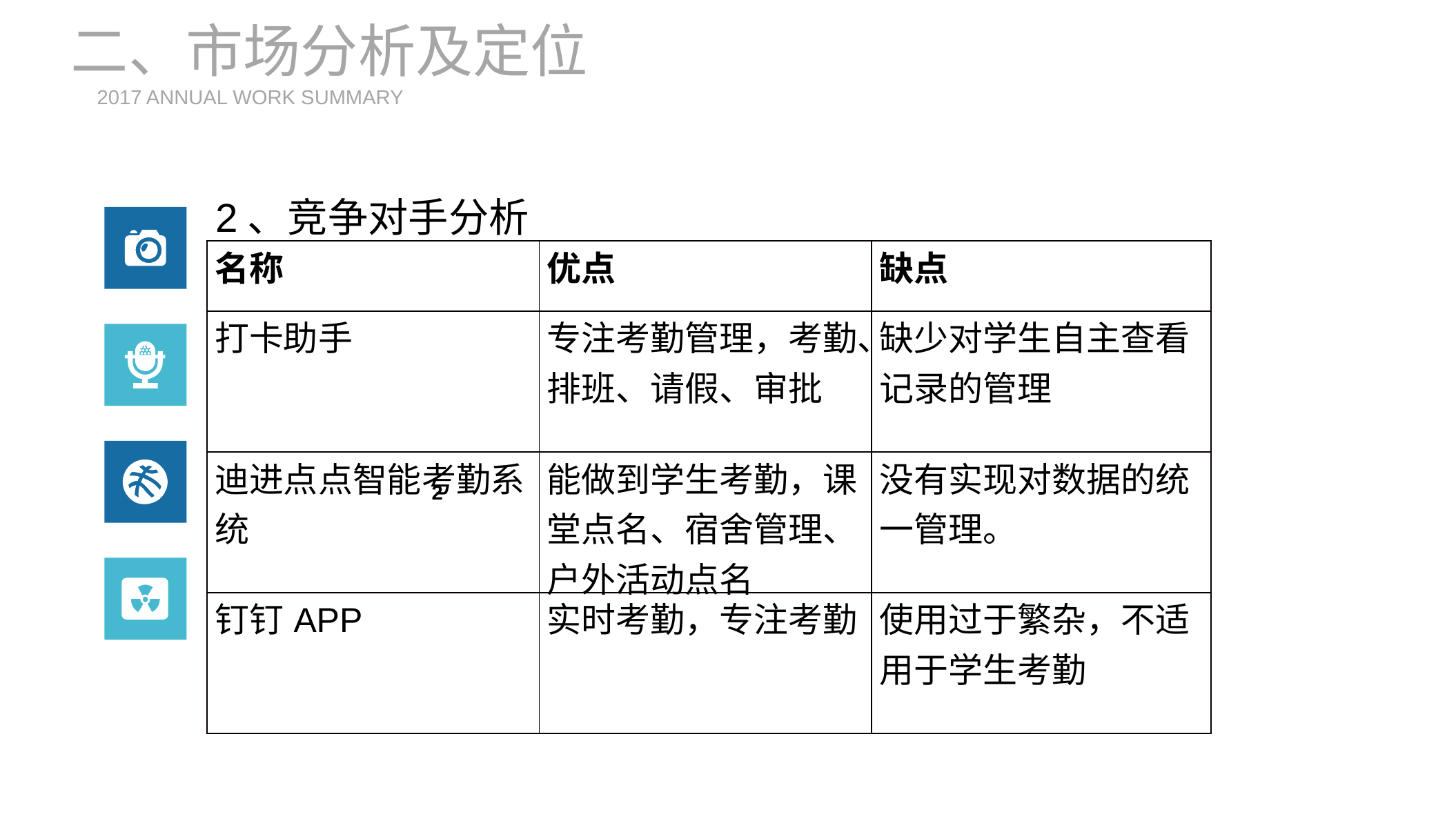

二、市场分析及定位
2017 ANNUAL WORK SUMMARY
2、竞争对手分析

| 名称 | 优点 | 缺点 |
| --- | --- | --- |
| 打卡助手 | 专注考勤管理，考勤、排班、请假、审批 | 缺少对学生自主查看记录的管理 |
| 迪进点点智能考勤系统 | 能做到学生考勤，课堂点名、宿舍管理、户外活动点名 | 没有实现对数据的统一管理。 |
| 钉钉APP | 实时考勤，专注考勤 | 使用过于繁杂，不适用于学生考勤 |

2